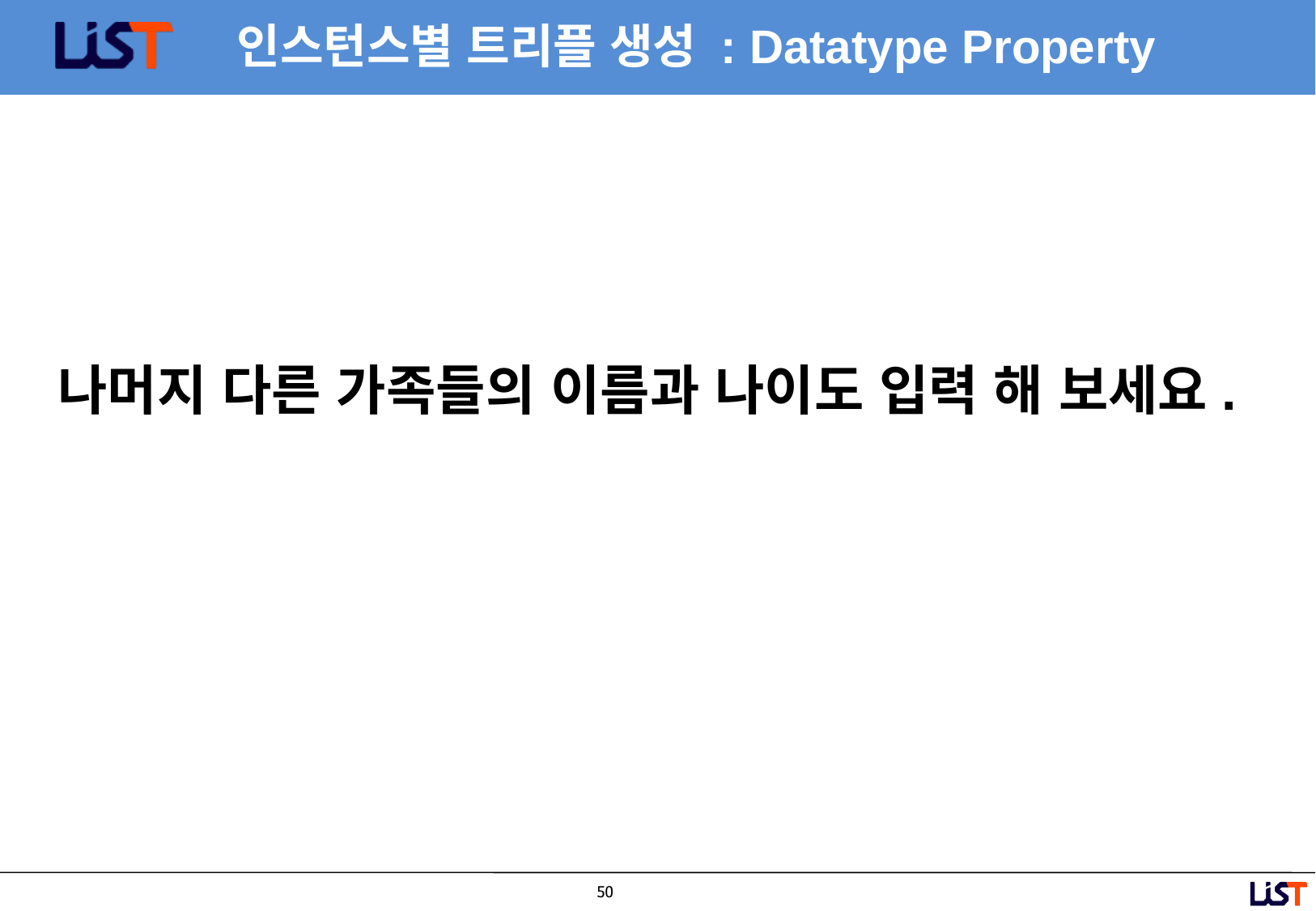

# 인스턴스별 트리플 생성 : Datatype Property
나머지 다른 가족들의 이름과 나이도 입력 해 보세요.